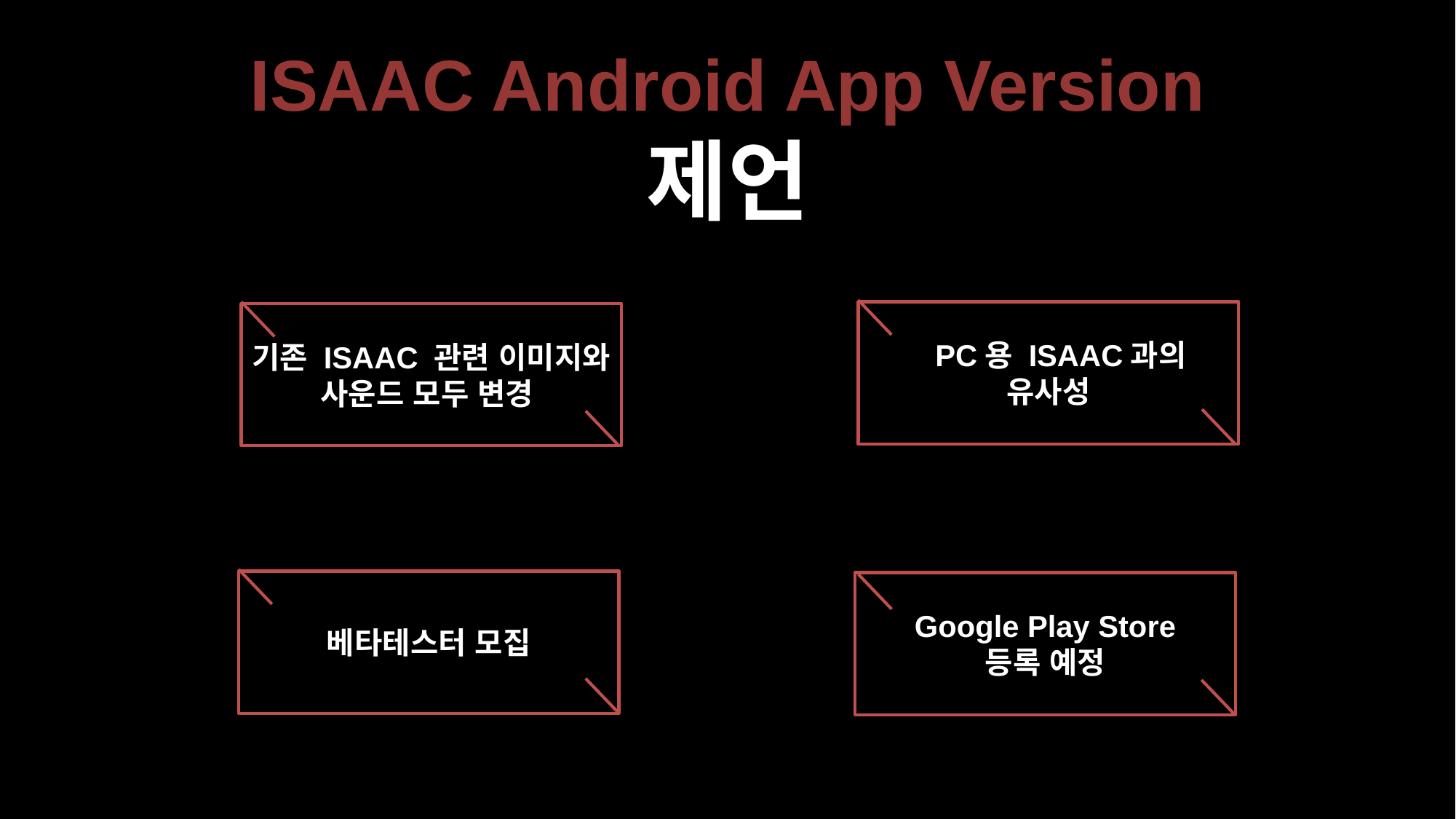

ISAAC Android App Version
제언
2. PC용 ISAAC과의
유사성
기존 ISAAC 관련 이미지와 사운드 모두 변경
베타테스터 모집
Google Play Store
등록 예정